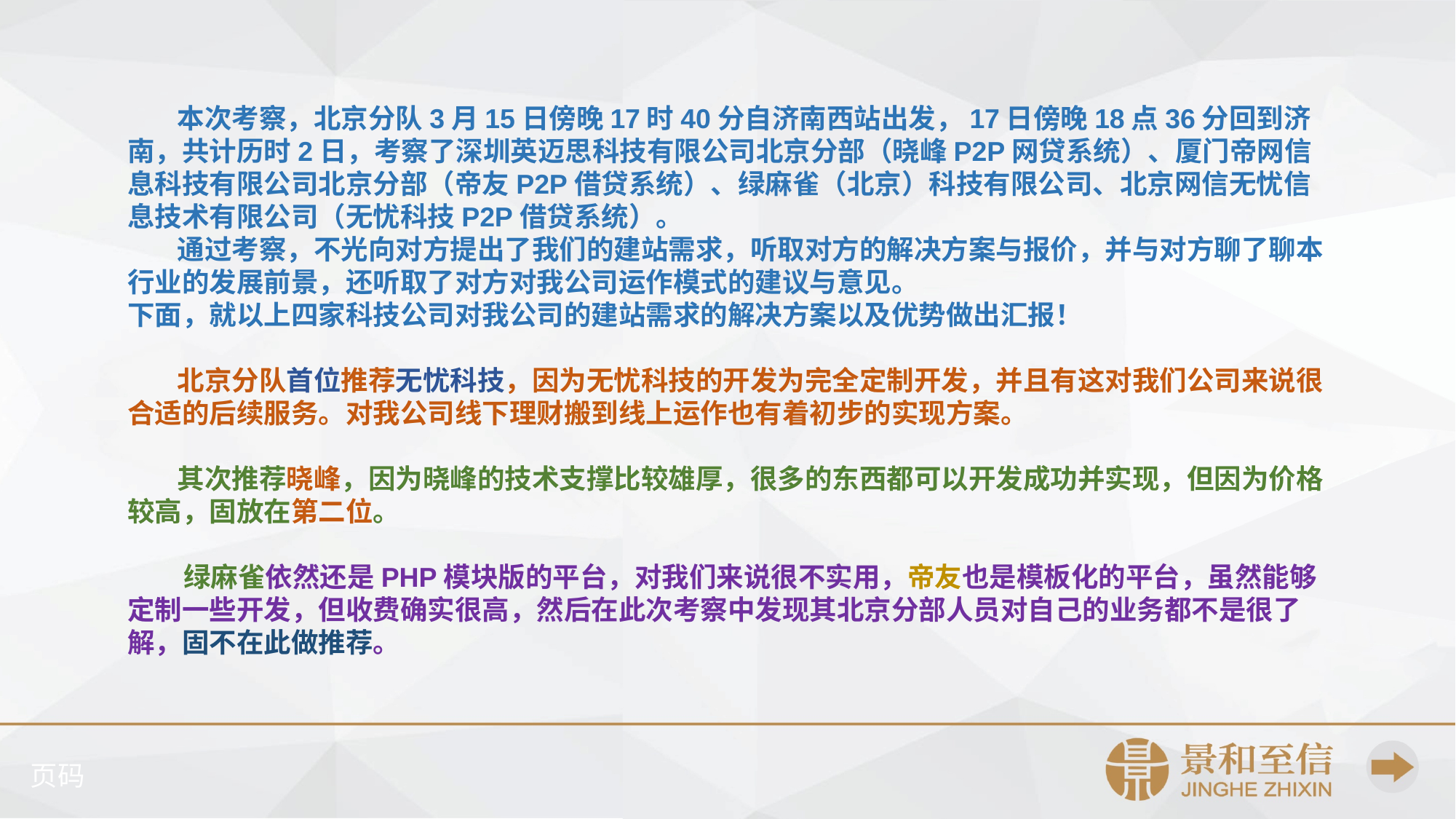

一.输入标题
       本次考察，北京分队3月15日傍晚17时40分自济南西站出发，17日傍晚18点36分回到济南，共计历时2日，考察了深圳英迈思科技有限公司北京分部（晓峰P2P网贷系统）、厦门帝网信息科技有限公司北京分部（帝友P2P借贷系统）、绿麻雀（北京）科技有限公司、北京网信无忧信息技术有限公司（无忧科技P2P借贷系统）。
       通过考察，不光向对方提出了我们的建站需求，听取对方的解决方案与报价，并与对方聊了聊本行业的发展前景，还听取了对方对我公司运作模式的建议与意见。
下面，就以上四家科技公司对我公司的建站需求的解决方案以及优势做出汇报！

       北京分队首位推荐无忧科技，因为无忧科技的开发为完全定制开发，并且有这对我们公司来说很合适的后续服务。对我公司线下理财搬到线上运作也有着初步的实现方案。

       其次推荐晓峰，因为晓峰的技术支撑比较雄厚，很多的东西都可以开发成功并实现，但因为价格较高，固放在第二位。

        绿麻雀依然还是PHP模块版的平台，对我们来说很不实用，帝友也是模板化的平台，虽然能够定制一些开发，但收费确实很高，然后在此次考察中发现其北京分部人员对自己的业务都不是很了解，固不在此做推荐。
页码